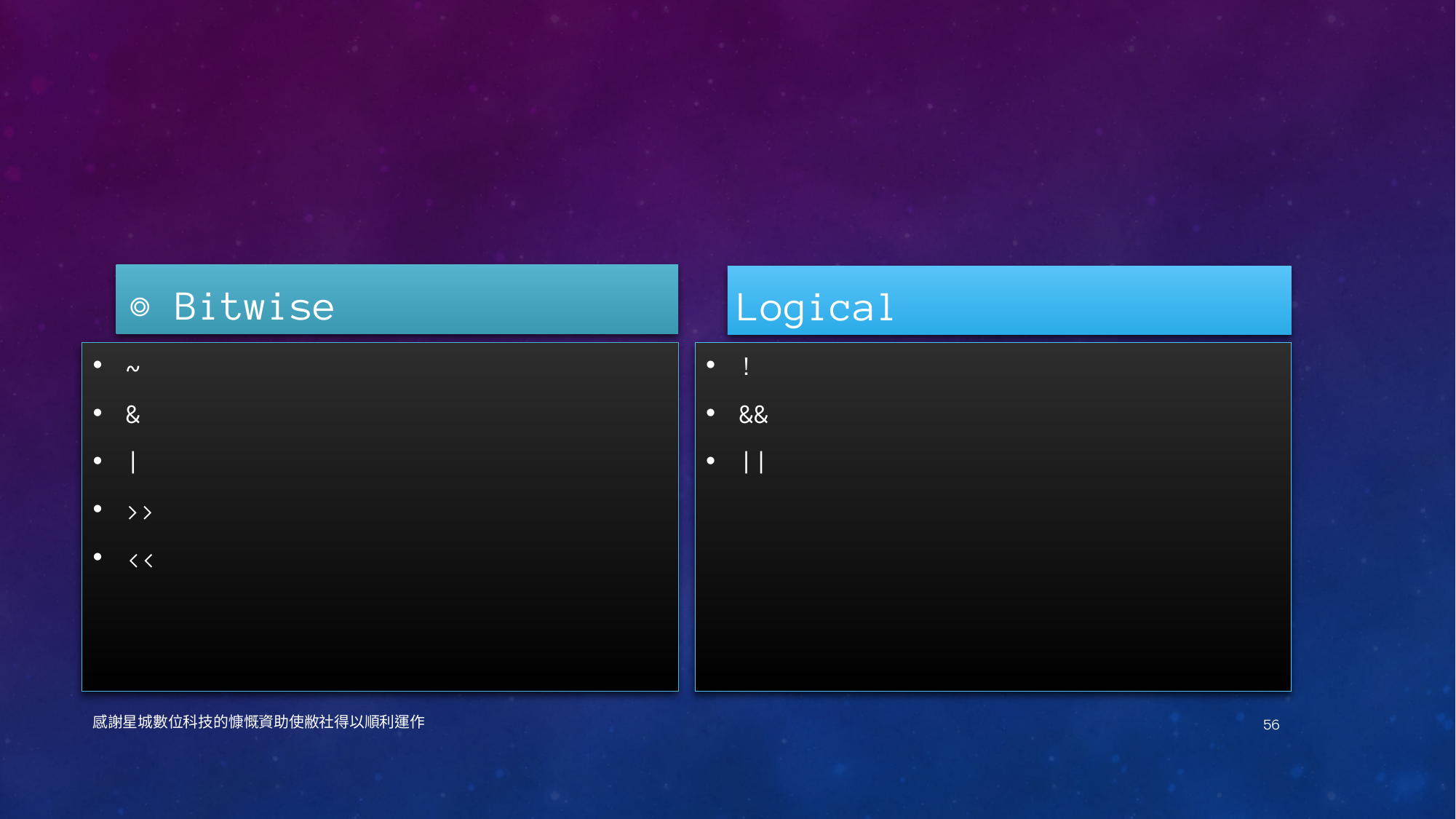

#
◎ Bitwise
Logical
~
&
|
>>
<<
!
&&
||
感謝星城數位科技的慷慨資助使敝社得以順利運作
56